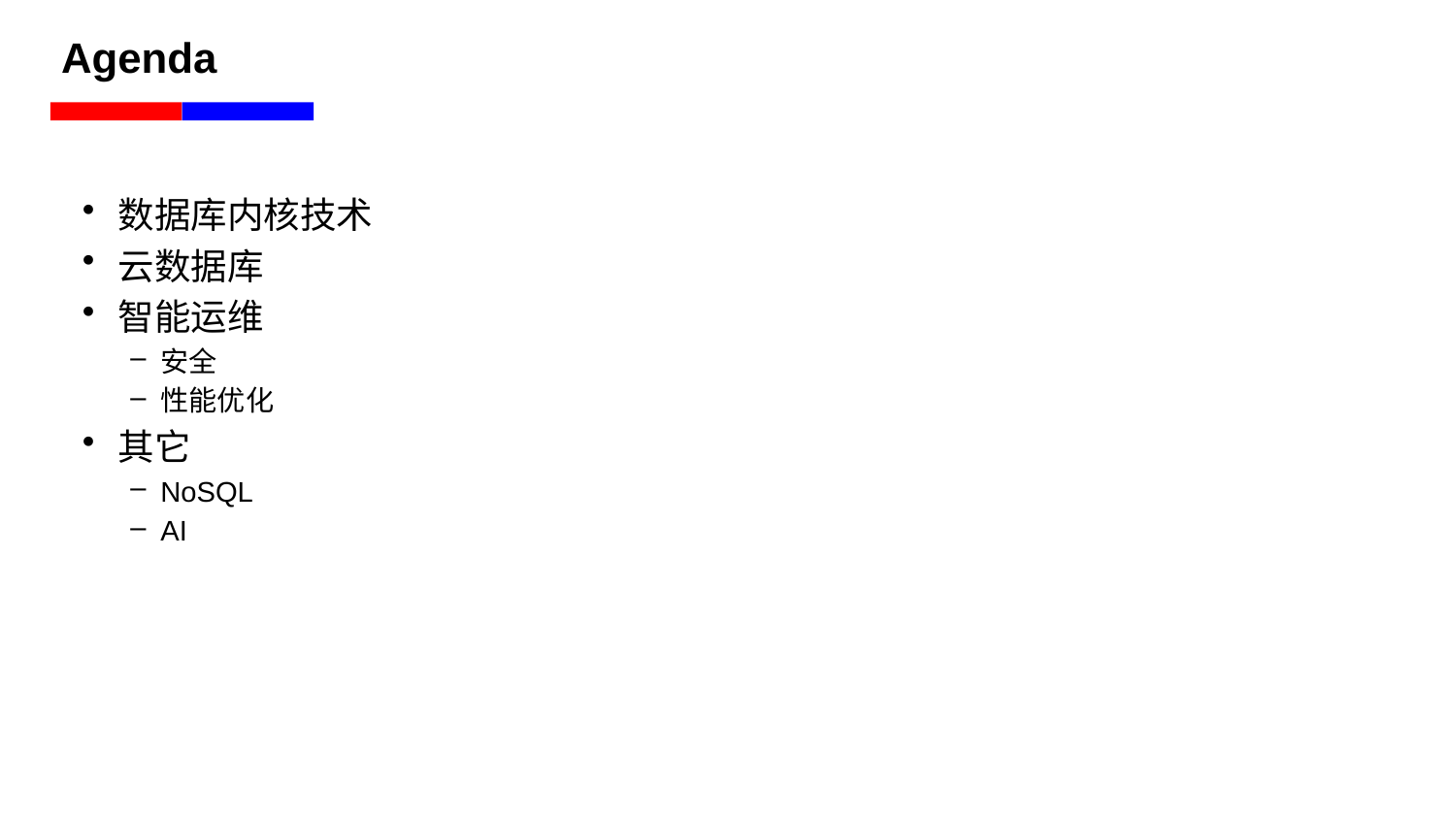

# Agenda
数据库内核技术
云数据库
智能运维
安全
性能优化
其它
NoSQL
AI